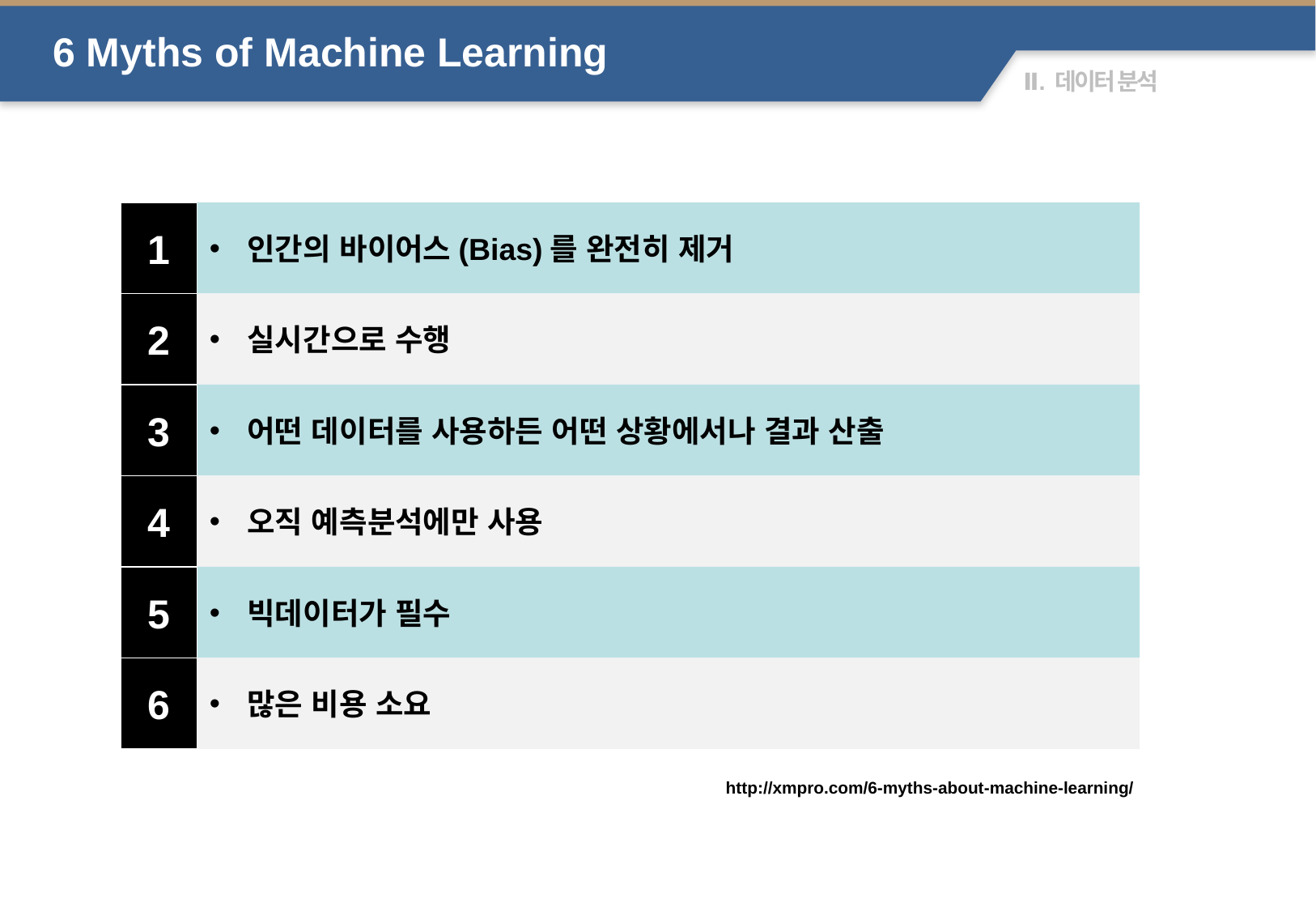

6 Myths of Machine Learning
1
인간의 바이어스(Bias)를 완전히 제거
2
실시간으로 수행
3
어떤 데이터를 사용하든 어떤 상황에서나 결과 산출
4
오직 예측분석에만 사용
5
빅데이터가 필수
6
많은 비용 소요
http://xmpro.com/6-myths-about-machine-learning/